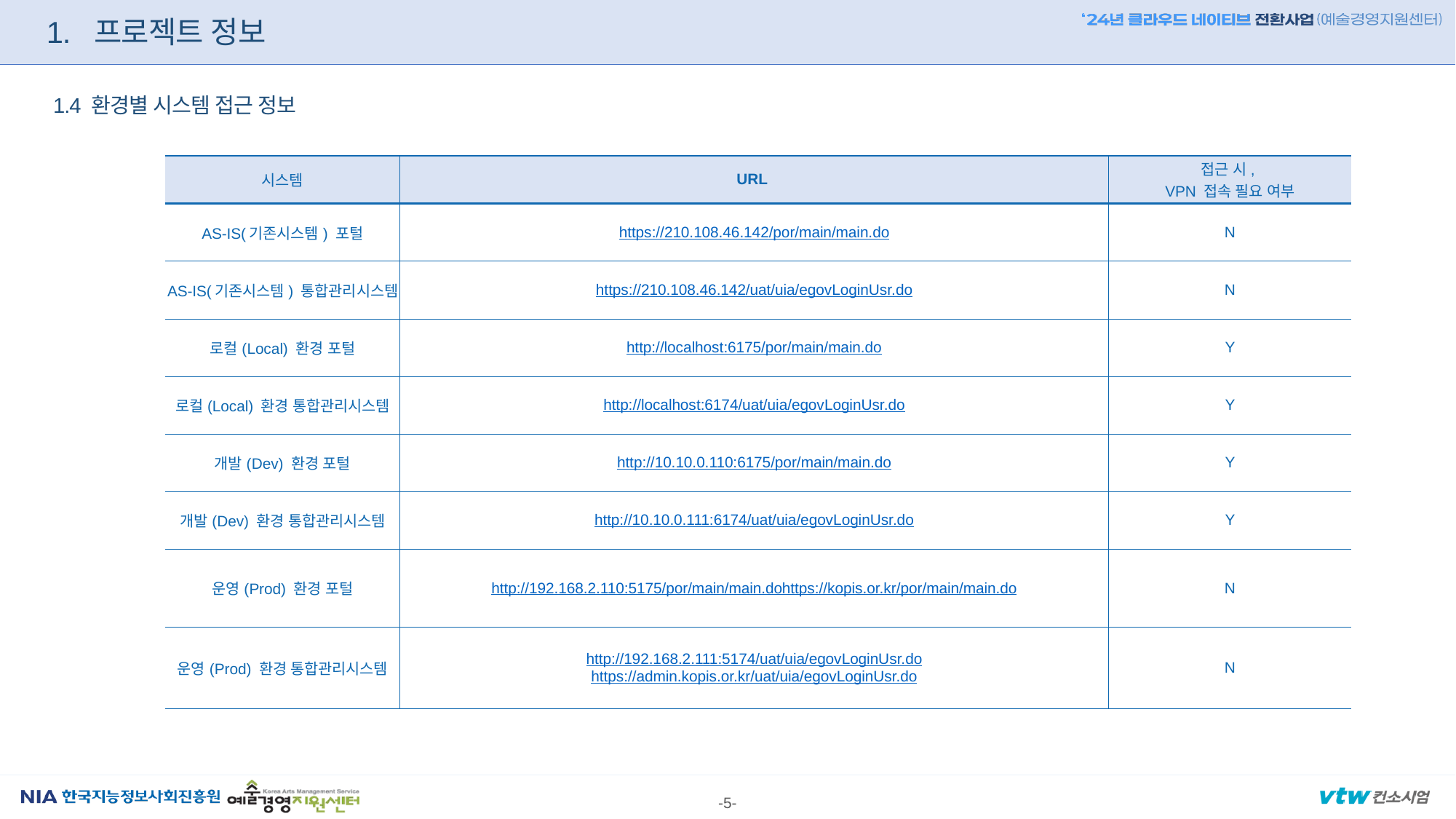

1.  프로젝트 정보
1.4 환경별 시스템 접근 정보
| 시스템 | URL | 접근 시, VPN 접속 필요 여부 |
| --- | --- | --- |
| AS-IS(기존시스템) 포털 | https://210.108.46.142/por/main/main.do | N |
| AS-IS(기존시스템) 통합관리시스템 | https://210.108.46.142/uat/uia/egovLoginUsr.do | N |
| 로컬(Local) 환경 포털 | http://localhost:6175/por/main/main.do | Y |
| 로컬(Local) 환경 통합관리시스템 | http://localhost:6174/uat/uia/egovLoginUsr.do | Y |
| 개발(Dev) 환경 포털 | http://10.10.0.110:6175/por/main/main.do | Y |
| 개발(Dev) 환경 통합관리시스템 | http://10.10.0.111:6174/uat/uia/egovLoginUsr.do | Y |
| 운영(Prod) 환경 포털 | http://192.168.2.110:5175/por/main/main.do https://kopis.or.kr/por/main/main.do | N |
| 운영(Prod) 환경 통합관리시스템 | http://192.168.2.111:5174/uat/uia/egovLoginUsr.do https://admin.kopis.or.kr/uat/uia/egovLoginUsr.do | N |